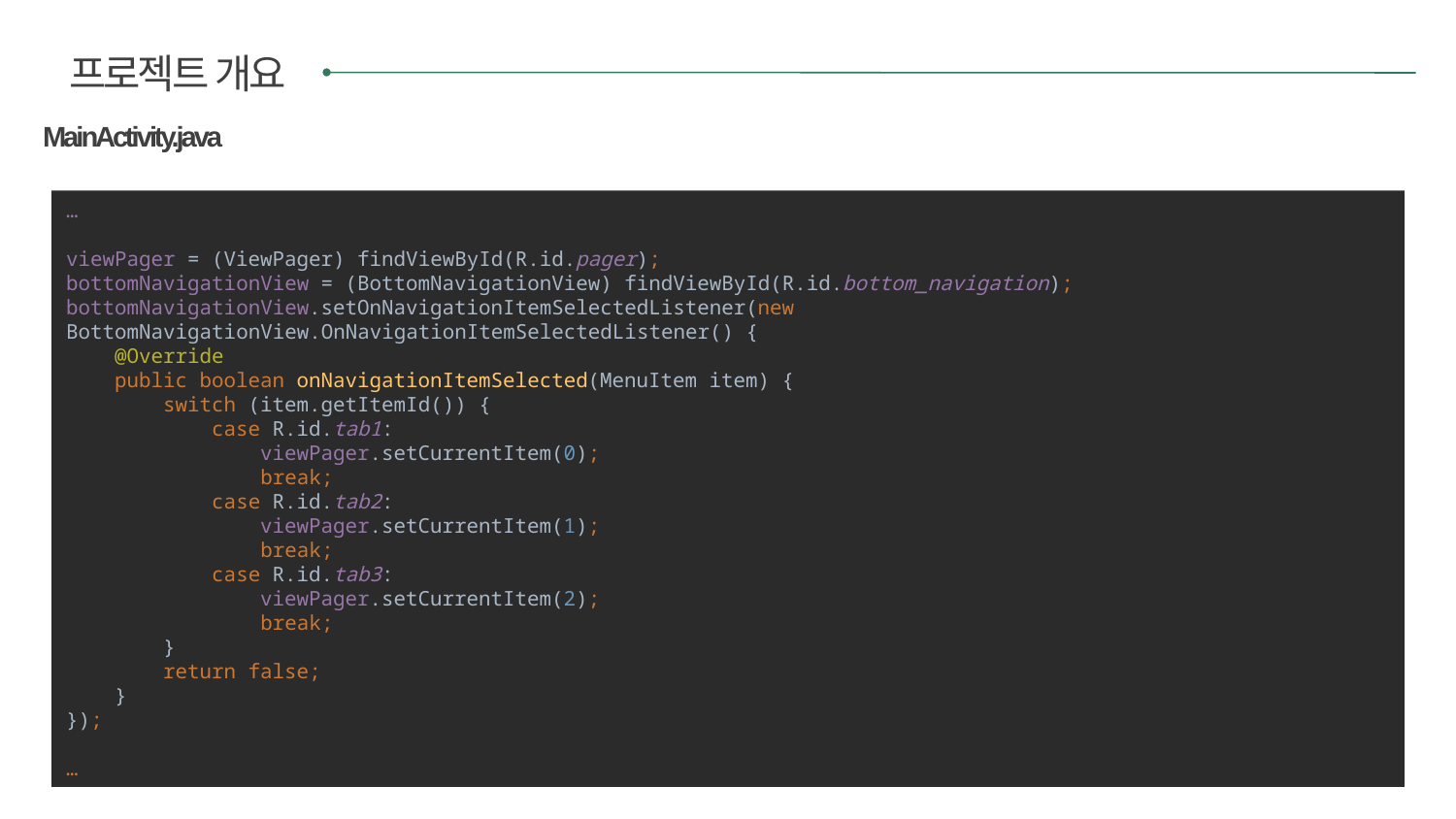

프로젝트 개요
MainActivity.java
…

viewPager = (ViewPager) findViewById(R.id.pager);
bottomNavigationView = (BottomNavigationView) findViewById(R.id.bottom_navigation);
bottomNavigationView.setOnNavigationItemSelectedListener(new BottomNavigationView.OnNavigationItemSelectedListener() {
    @Override
    public boolean onNavigationItemSelected(MenuItem item) {
        switch (item.getItemId()) {
            case R.id.tab1:
                viewPager.setCurrentItem(0);
                break;
            case R.id.tab2:
                viewPager.setCurrentItem(1);
                break;
            case R.id.tab3:
                viewPager.setCurrentItem(2);
                break;
        }
        return false;
    }
});

…